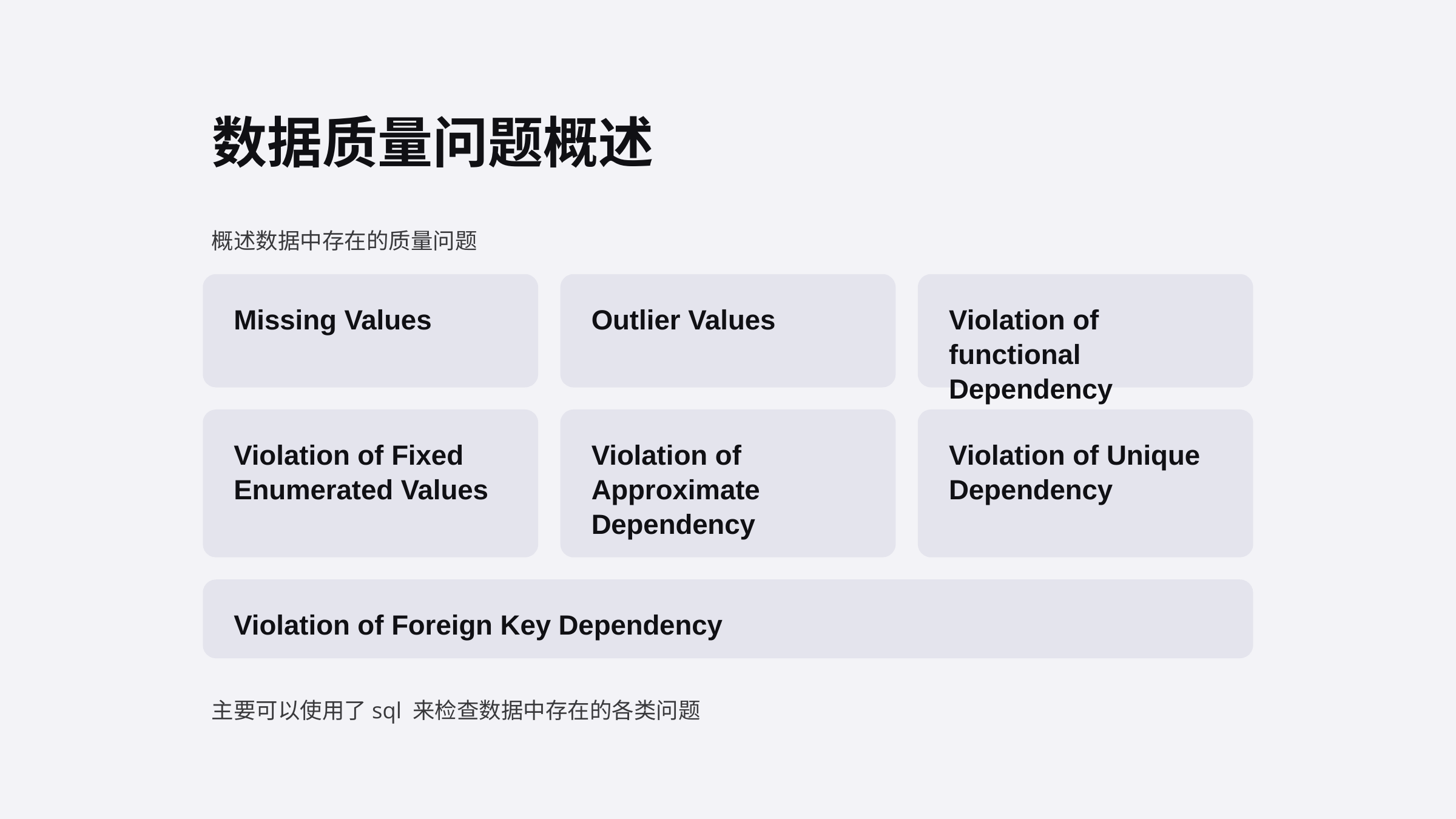

数据质量问题概述
概述数据中存在的质量问题

Missing Values
Outlier Values
Violation of functional Dependency

Violation of Fixed Enumerated Values
Violation of Approximate Dependency
Violation of Unique Dependency

Violation of Foreign Key Dependency
主要可以使用了sql 来检查数据中存在的各类问题